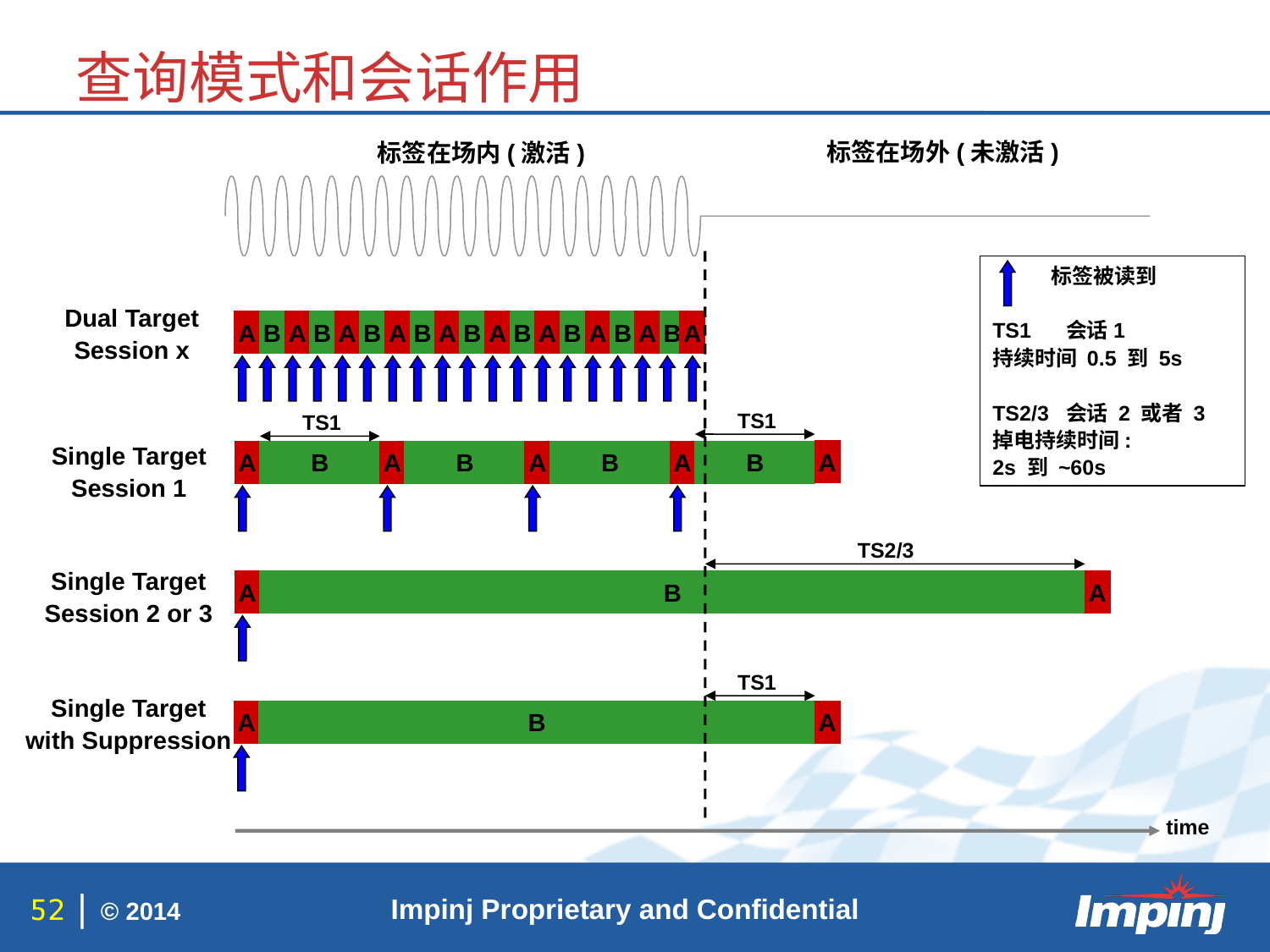

查询模式和会话作用
标签在场外(未激活)
标签在场内(激活)

           标签被读到

TS1     会话1
持续时间 0.5 到 5s

TS2/3  会话 2 或者 3
掉电持续时间:
2s 到 ~60s

Dual Target
Session x
A
B
A
B
A
B
A
B
A
B
A
B
A
B
A
B
A
B
A

TS1
TS1
Single Target
Session 1

A
A
B
A
B
A
B
A
B

TS2/3
Single Target
Session 2 or 3

A
B
A

TS1
Single Target
with Suppression

A
B
A

time